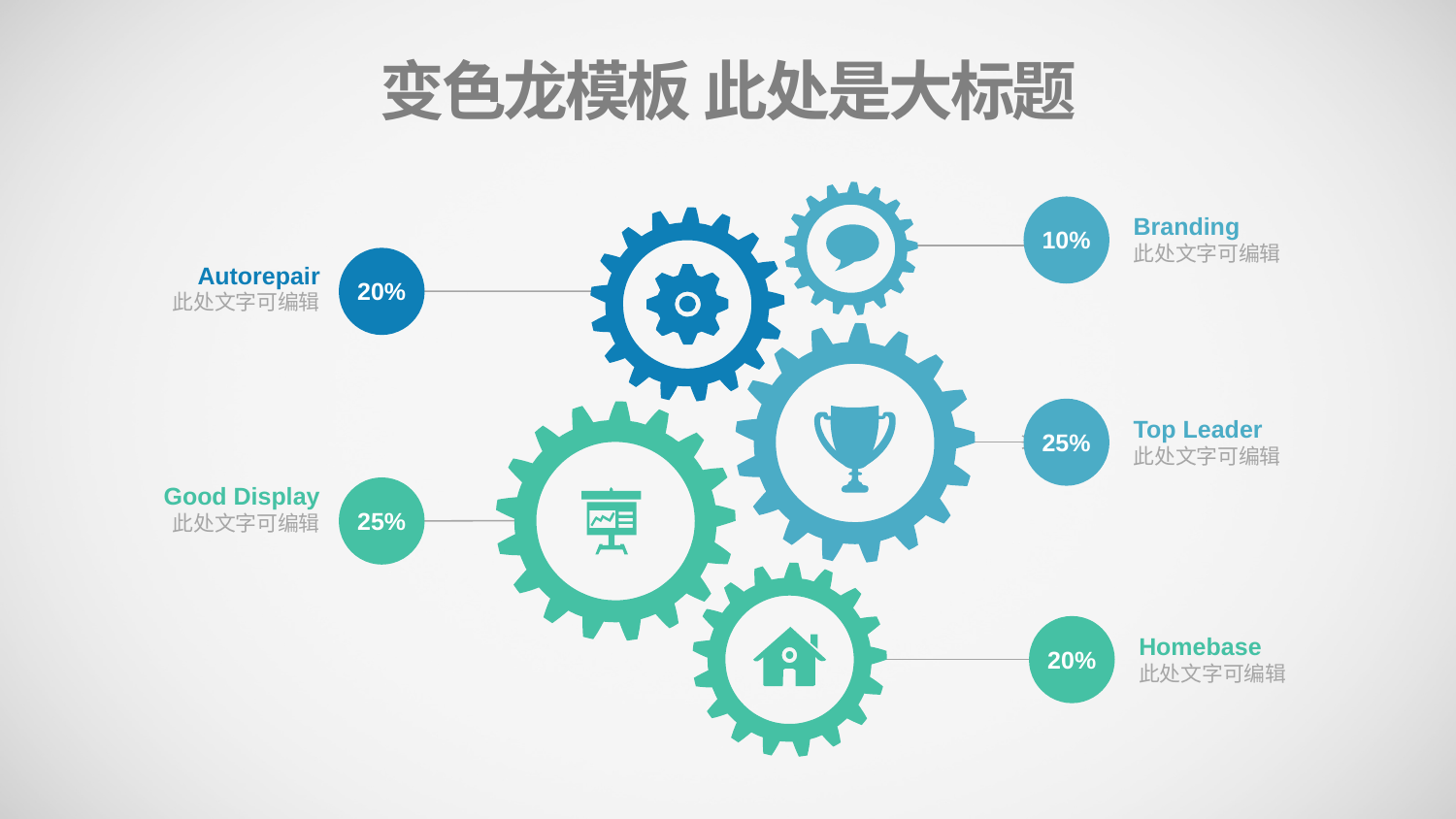

变色龙模板 此处是大标题
Branding
此处文字可编辑

10%

Autorepair
此处文字可编辑

20%

Top Leader
此处文字可编辑

25%
Good Display
此处文字可编辑

25%

Homebase
此处文字可编辑

20%